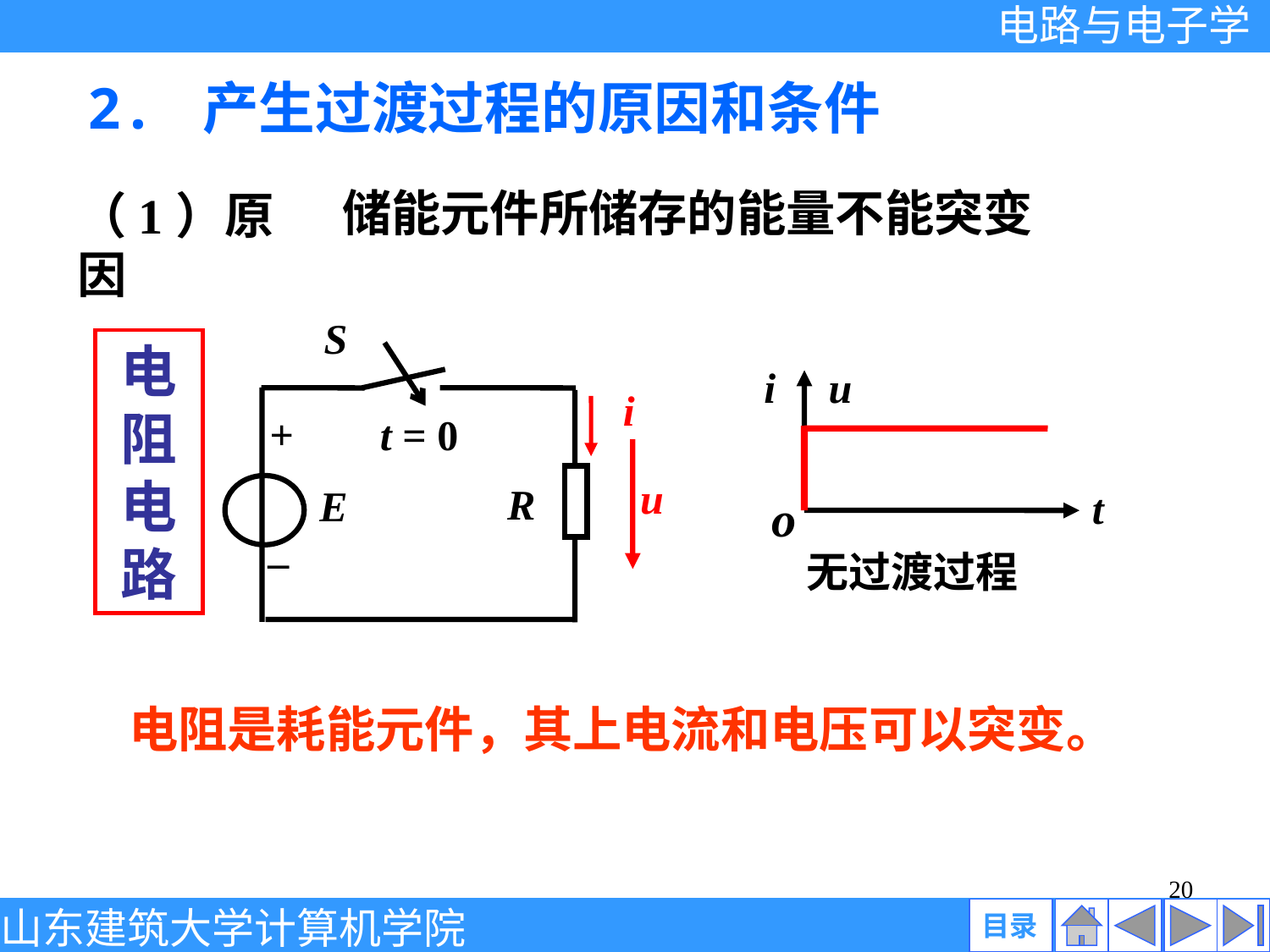

2. 产生过渡过程的原因和条件
储能元件所储存的能量不能突变
（1）原因
S

i

+
t = 0

u
R
E

_

电阻电路
i     u

o
t

无过渡过程
电阻是耗能元件，其上电流和电压可以突变。
20